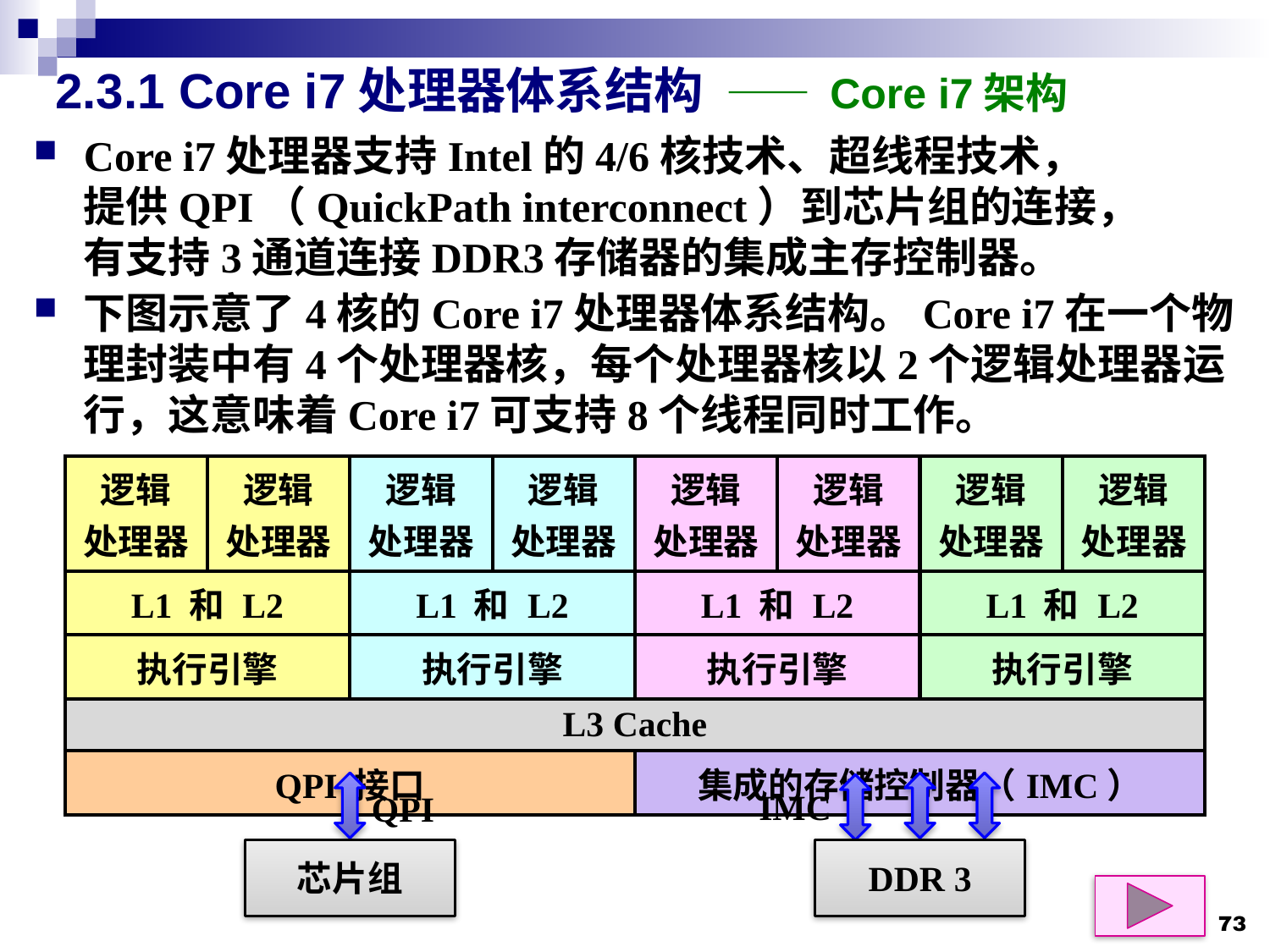

# 2.3.1 Core i7处理器体系结构  —— Core i7架构
Core i7处理器支持Intel的4/6核技术、超线程技术，
提供QPI（QuickPath interconnect）到芯片组的连接，
有支持3通道连接DDR3存储器的集成主存控制器。
下图示意了4核的Core i7处理器体系结构。Core i7在一个物理封装中有4个处理器核，每个处理器核以2个逻辑处理器运行，这意味着Core i7可支持8个线程同时工作。
| 逻辑 处理器 | 逻辑 处理器 | 逻辑 处理器 | 逻辑 处理器 | 逻辑 处理器 | 逻辑 处理器 | 逻辑 处理器 | 逻辑 处理器 |
| --- | --- | --- | --- | --- | --- | --- | --- |
| L1 和 L2 |  | L1 和 L2 |  | L1 和 L2 |  | L1 和 L2 |  |
| 执行引擎 |  | 执行引擎 |  | 执行引擎 |  | 执行引擎 |  |
| L3 Cache |  |  |  |  |  |  |  |
| QPI 接口 |  |  |  | 集成的存储控制器（IMC） |  |  |  |

IMC
QPI
芯片组
DDR 3

73